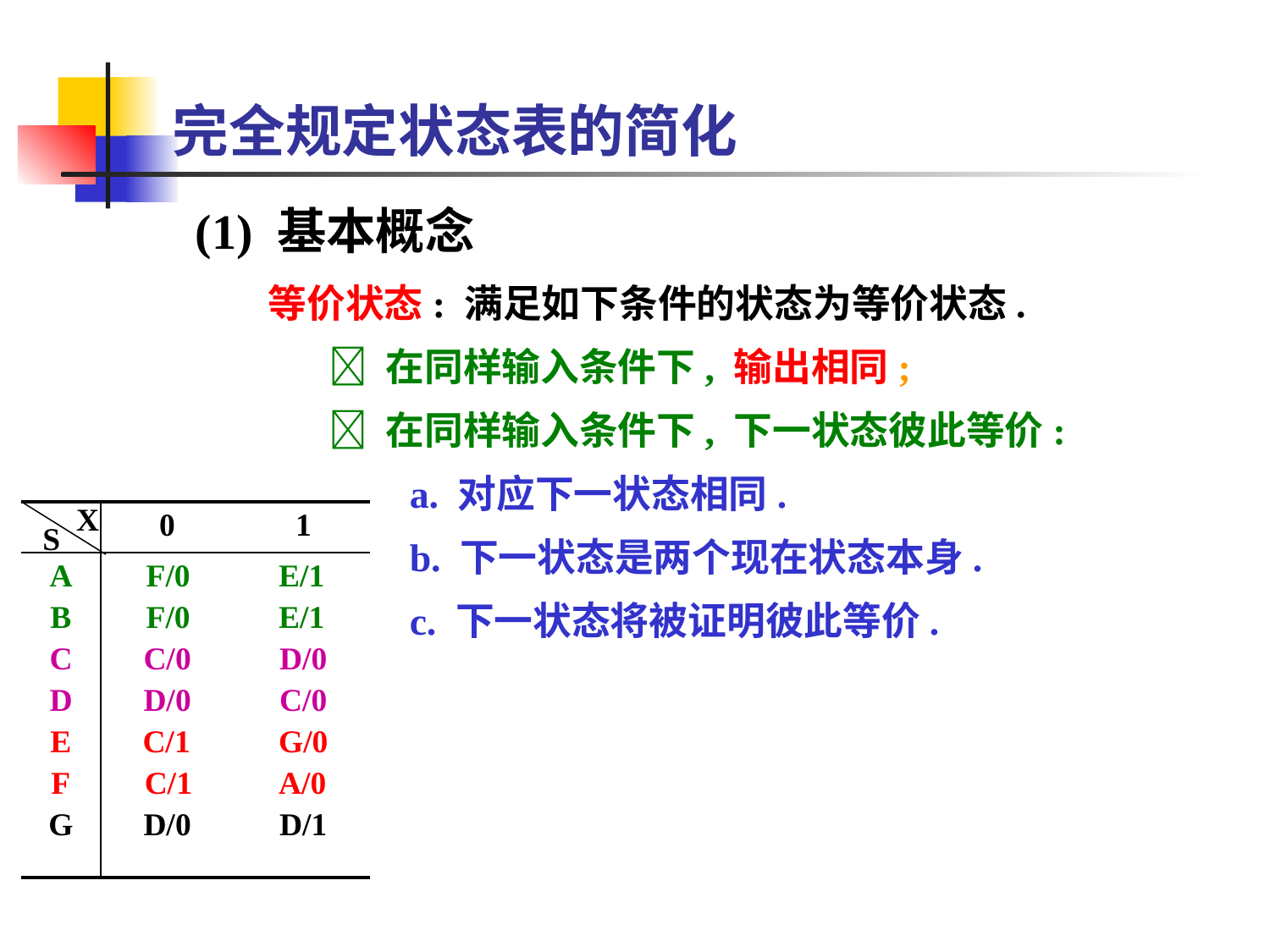

完全规定状态表的简化
(1) 基本概念
        等价状态: 满足如下条件的状态为等价状态.
               • 在同样输入条件下, 输出相同;
               • 在同样输入条件下, 下一状态彼此等价:
                      a. 对应下一状态相同.
                      b. 下一状态是两个现在状态本身.
                      c. 下一状态将被证明彼此等价.
X
|  | 0 1 |
| --- | --- |
| A B C D E F G | F/0 E/1 F/0 E/1 C/0 D/0 D/0 C/0 C/1 G/0 C/1 A/0 D/0 D/1 |

S